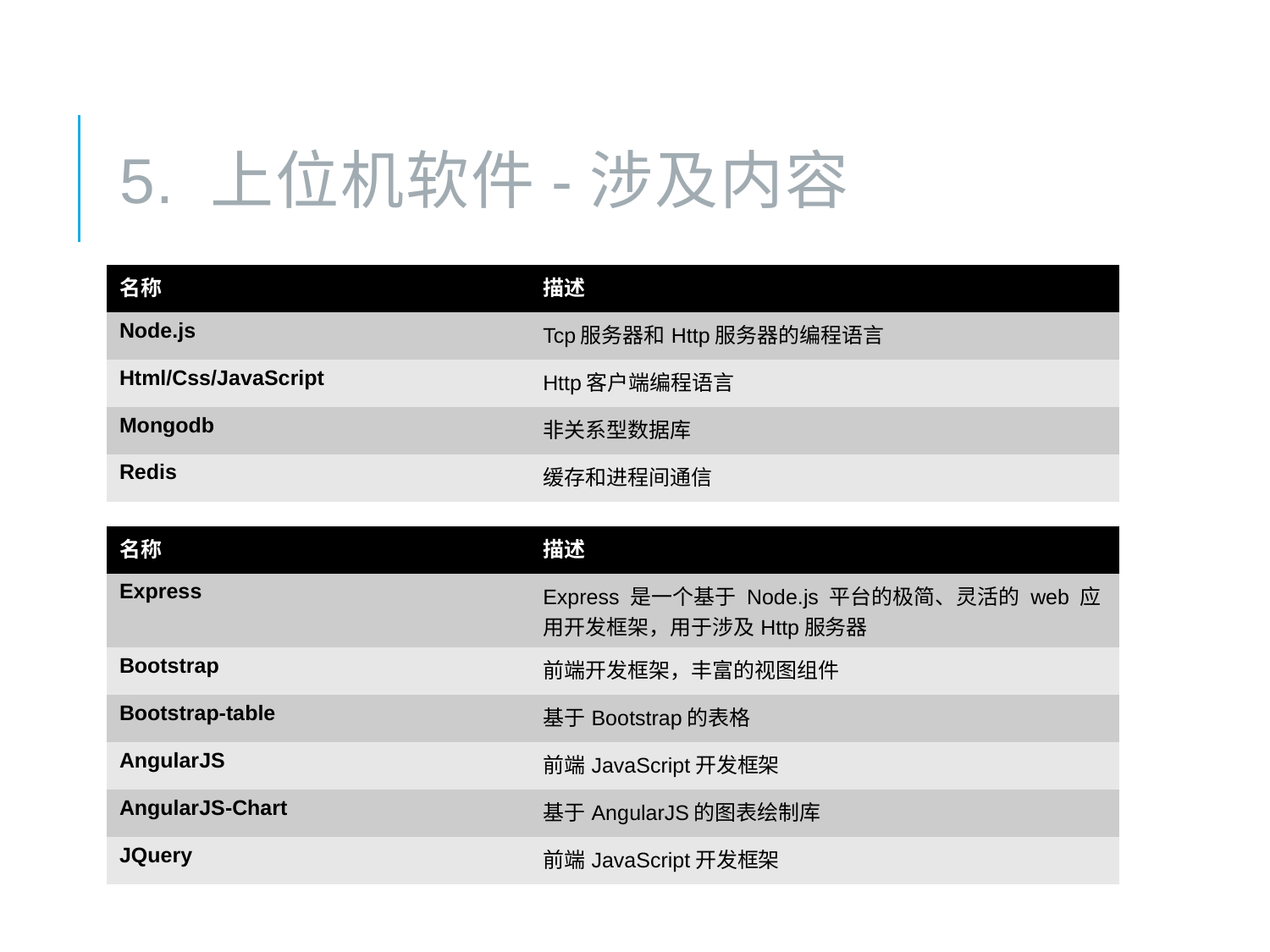

# 5. 上位机软件-涉及内容
| 名称 | 描述 |
| --- | --- |
| Node.js | Tcp服务器和Http服务器的编程语言 |
| Html/Css/JavaScript | Http客户端编程语言 |
| Mongodb | 非关系型数据库 |
| Redis | 缓存和进程间通信 |
| 名称 | 描述 |
| --- | --- |
| Express | Express 是一个基于 Node.js 平台的极简、灵活的 web 应用开发框架，用于涉及Http服务器 |
| Bootstrap | 前端开发框架，丰富的视图组件 |
| Bootstrap-table | 基于Bootstrap的表格 |
| AngularJS | 前端JavaScript开发框架 |
| AngularJS-Chart | 基于AngularJS的图表绘制库 |
| JQuery | 前端JavaScript开发框架 |